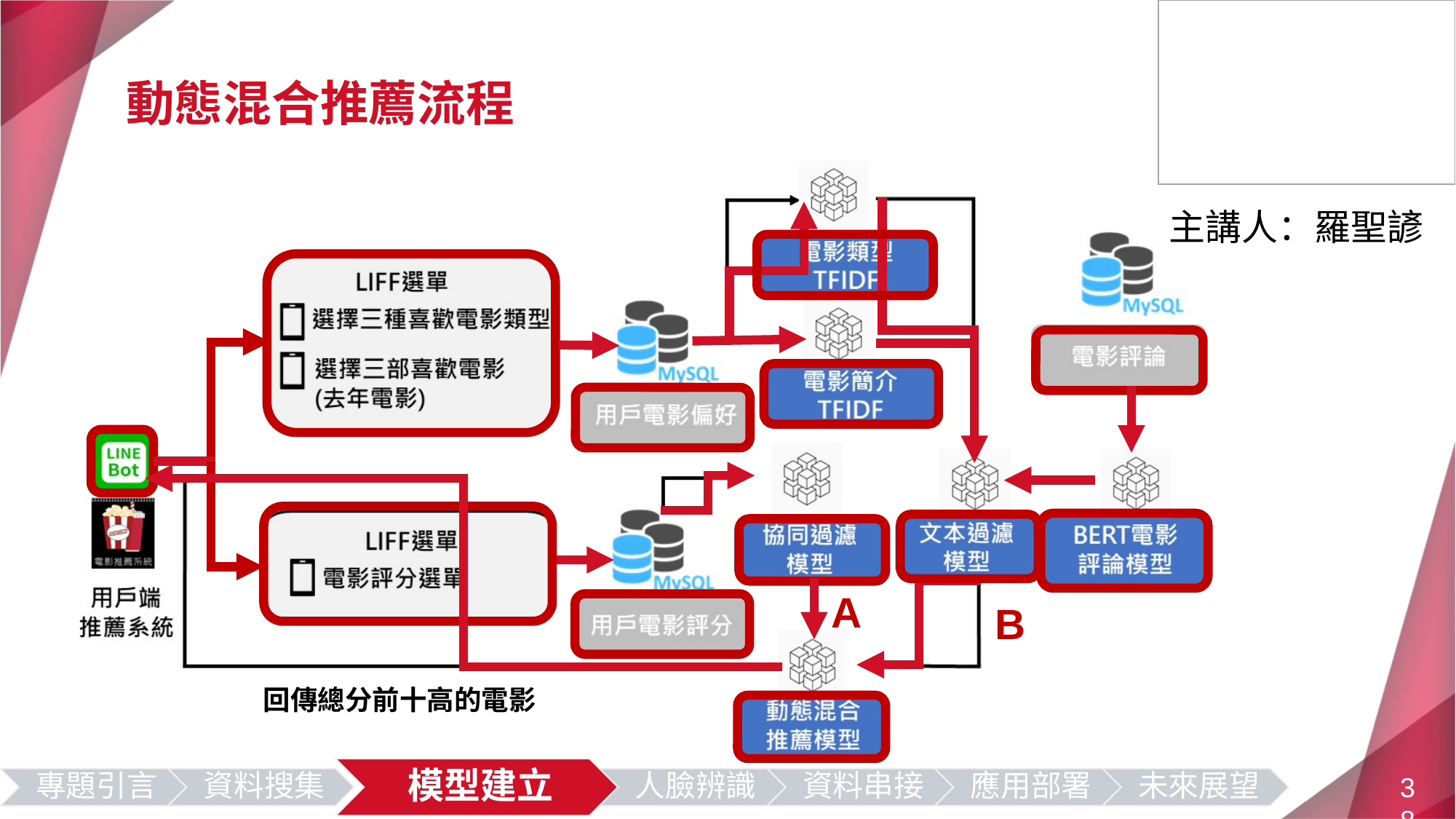

動態混合推薦流程
主講人：羅聖諺

A
B

回傳總分前十高的電影

專題引言
資料搜集
模型建立
人臉辨識
資料串接
應用部署
未來展望
38